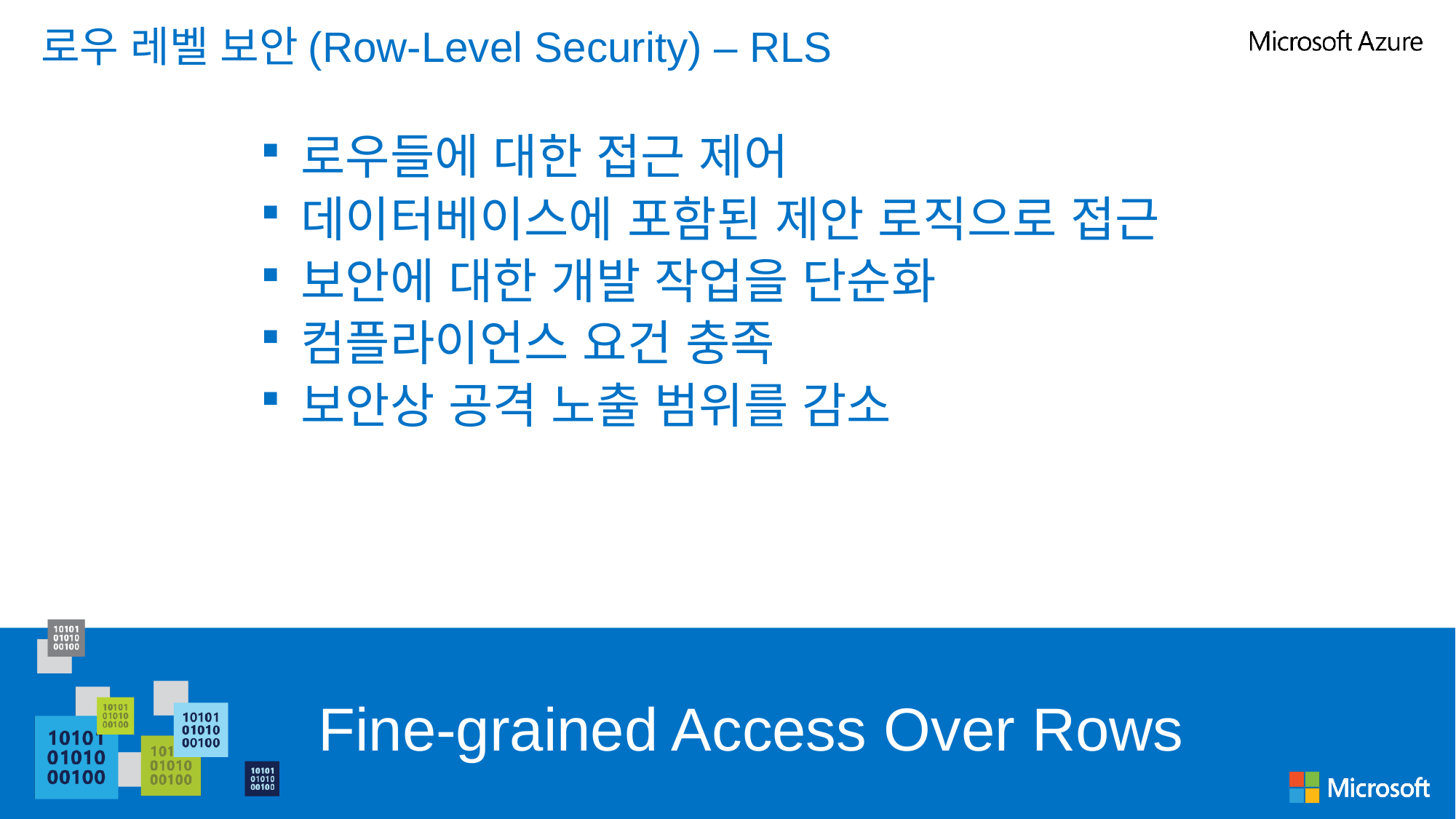

로우 레벨 보안(Row-Level Security) – RLS
로우들에 대한 접근 제어
데이터베이스에 포함된 제안 로직으로 접근
보안에 대한 개발 작업을 단순화
컴플라이언스 요건 충족
보안상 공격 노출 범위를 감소

Fine-grained Access Over Rows